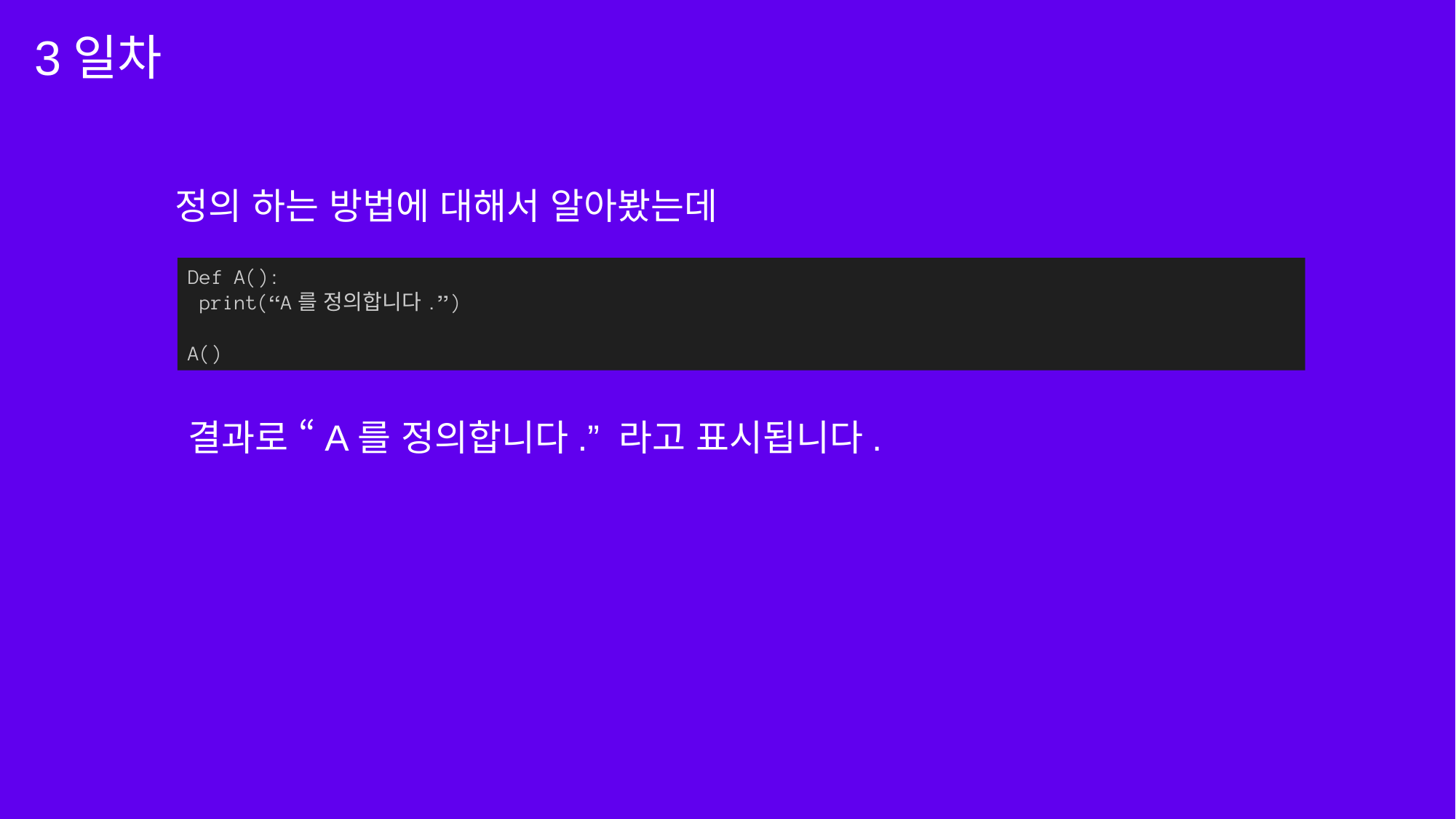

3일차
정의 하는 방법에 대해서 알아봤는데
Def A():
 print(“A를 정의합니다.”)

A()
결과로 “A를 정의합니다.” 라고 표시됩니다.